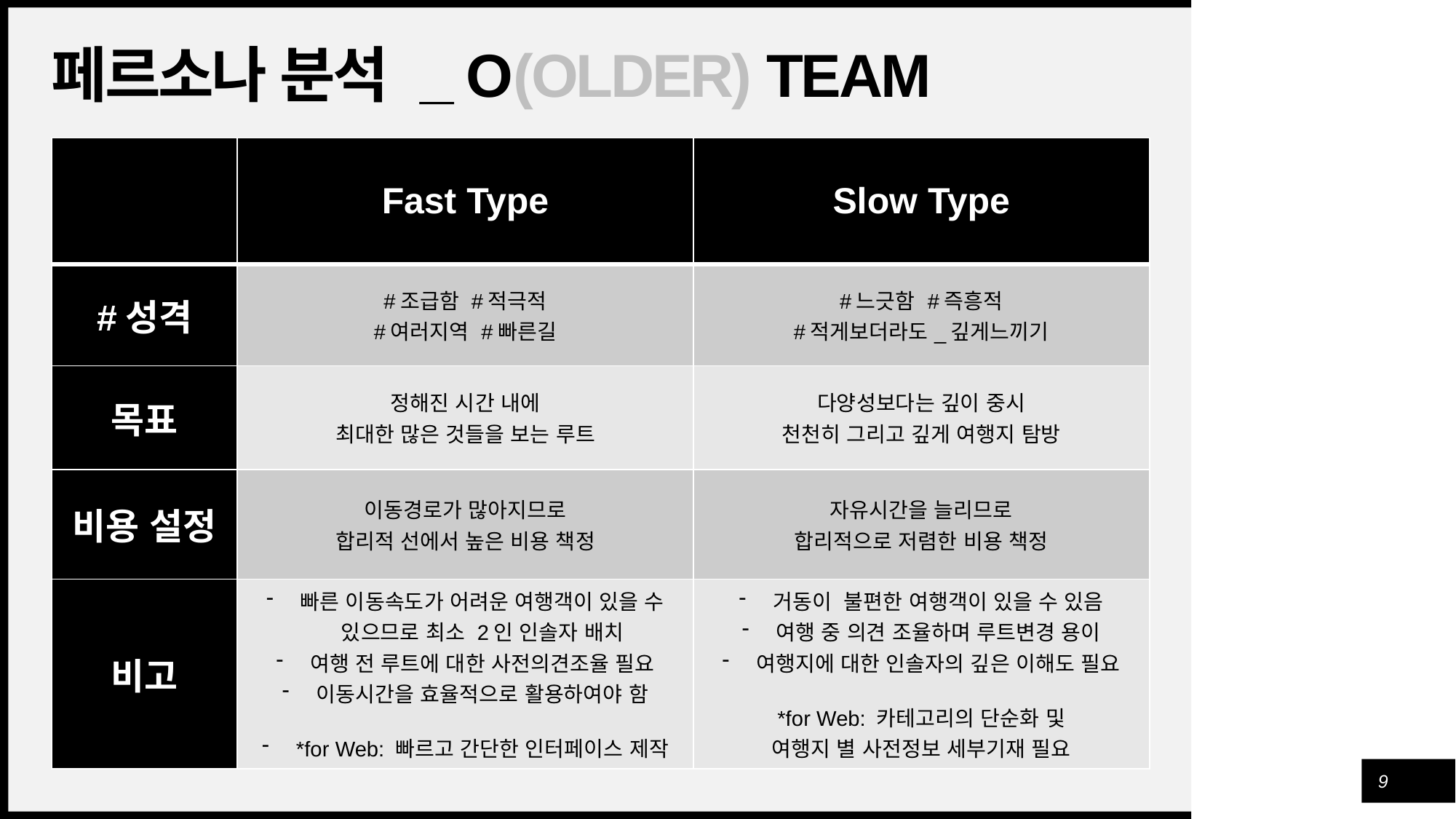

# 페르소나 분석 _ O(older) Team
|  | Fast Type | Slow Type |
| --- | --- | --- |
| #성격 | #조급함 #적극적 #여러지역 #빠른길 | #느긋함 #즉흥적 #적게보더라도\_깊게느끼기 |
| 목표 | 정해진 시간 내에 최대한 많은 것들을 보는 루트 | 다양성보다는 깊이 중시 천천히 그리고 깊게 여행지 탐방 |
| 비용 설정 | 이동경로가 많아지므로 합리적 선에서 높은 비용 책정 | 자유시간을 늘리므로 합리적으로 저렴한 비용 책정 |
| 비고 | 빠른 이동속도가 어려운 여행객이 있을 수 있으므로 최소 2인 인솔자 배치 여행 전 루트에 대한 사전의견조율 필요 이동시간을 효율적으로 활용하여야 함 \*for Web: 빠르고 간단한 인터페이스 제작 | 거동이 불편한 여행객이 있을 수 있음 여행 중 의견 조율하며 루트변경 용이 여행지에 대한 인솔자의 깊은 이해도 필요 \*for Web: 카테고리의 단순화 및 여행지 별 사전정보 세부기재 필요 |

9